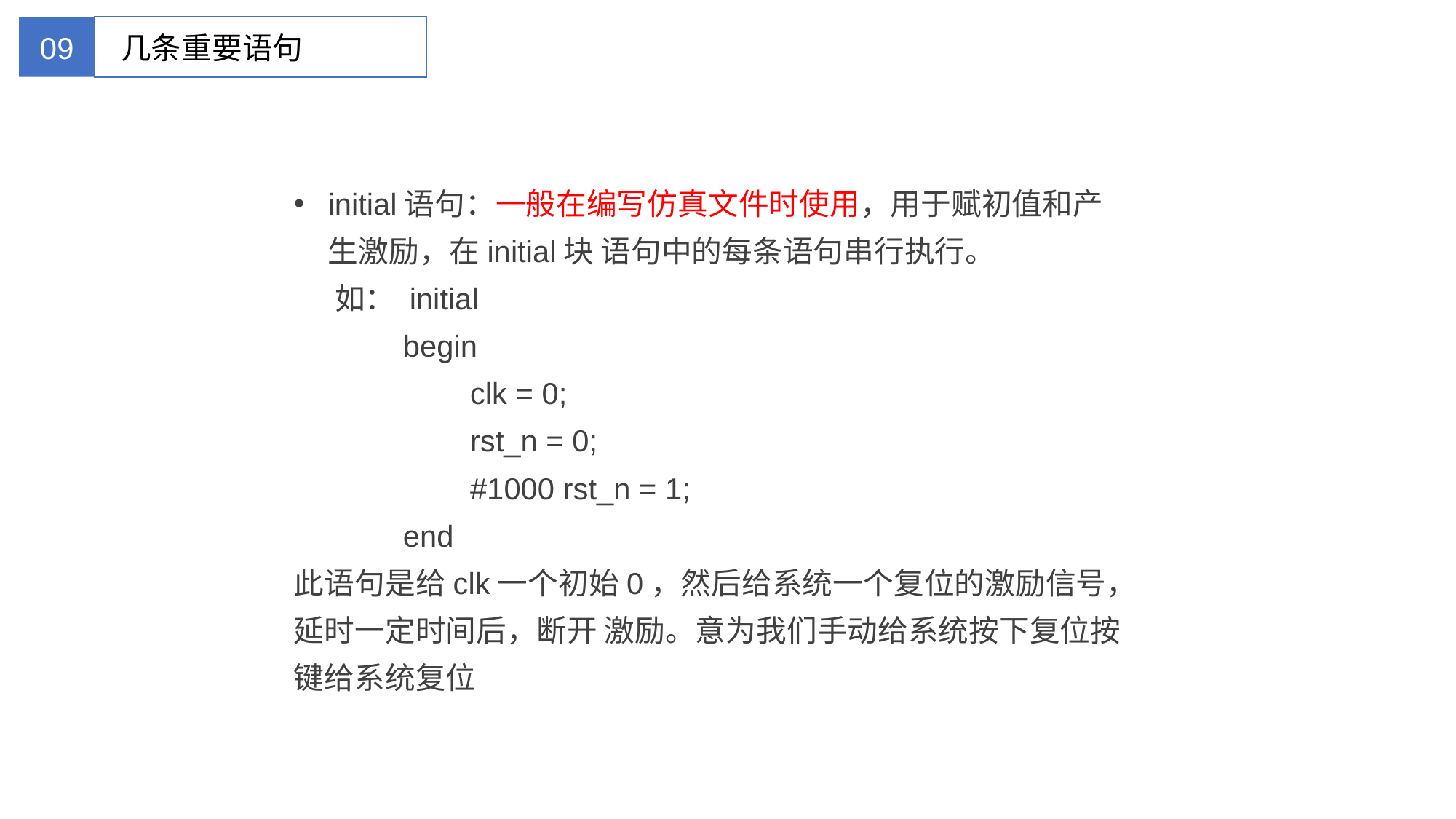

09

几条重要语句
initial语句：一般在编写仿真文件时使用，用于赋初值和产生激励，在initial块 语句中的每条语句串行执行。
     如： initial
	begin
	        clk = 0;
	        rst_n = 0;
	        #1000 rst_n = 1;
	end
此语句是给clk一个初始0，然后给系统一个复位的激励信号，延时一定时间后，断开 激励。意为我们手动给系统按下复位按键给系统复位